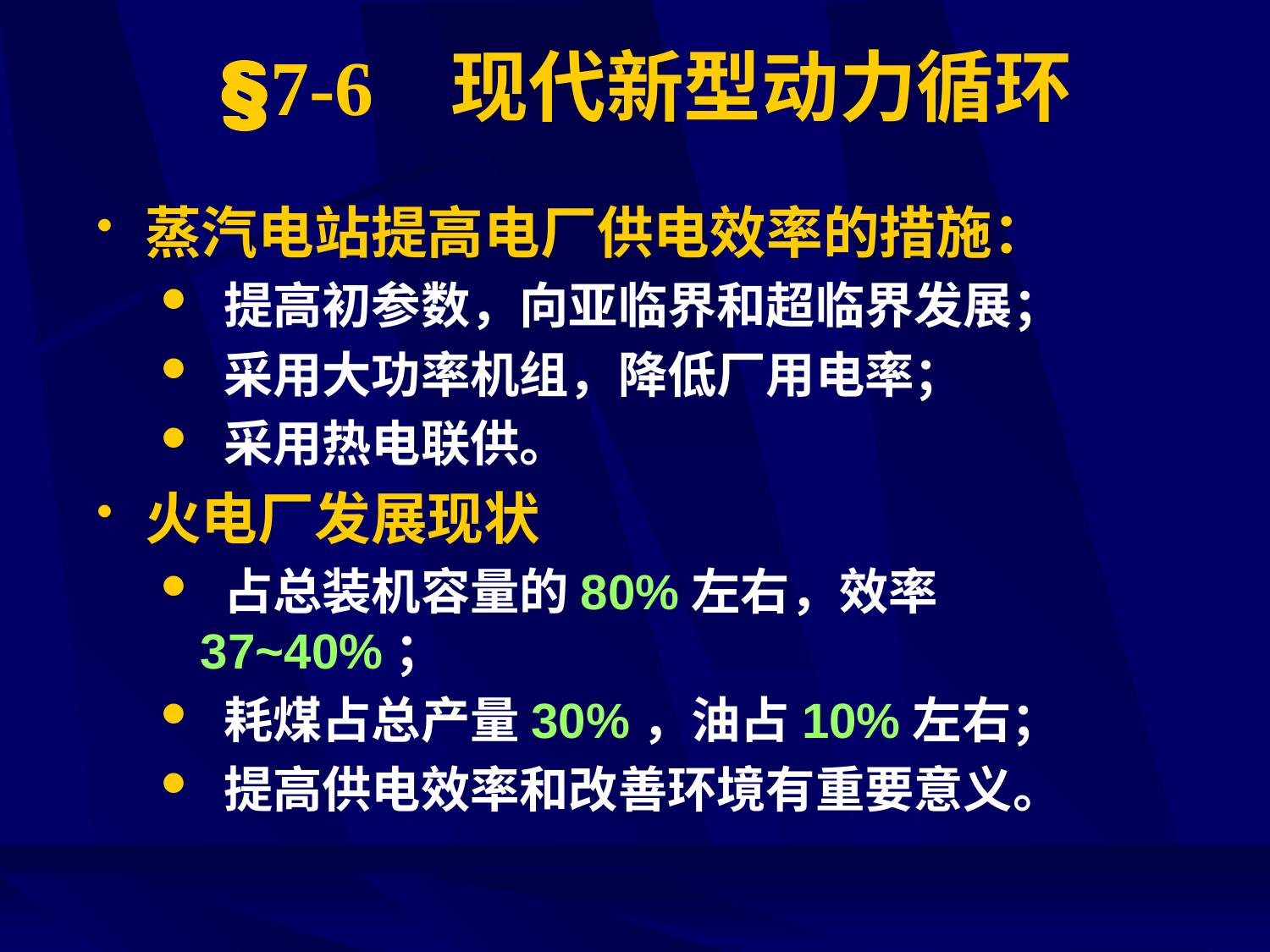

# §7-6   现代新型动力循环
蒸汽电站提高电厂供电效率的措施：
 提高初参数，向亚临界和超临界发展；
 采用大功率机组，降低厂用电率；
 采用热电联供。
火电厂发展现状
 占总装机容量的80%左右，效率37~40%；
 耗煤占总产量30%，油占10%左右；
 提高供电效率和改善环境有重要意义。